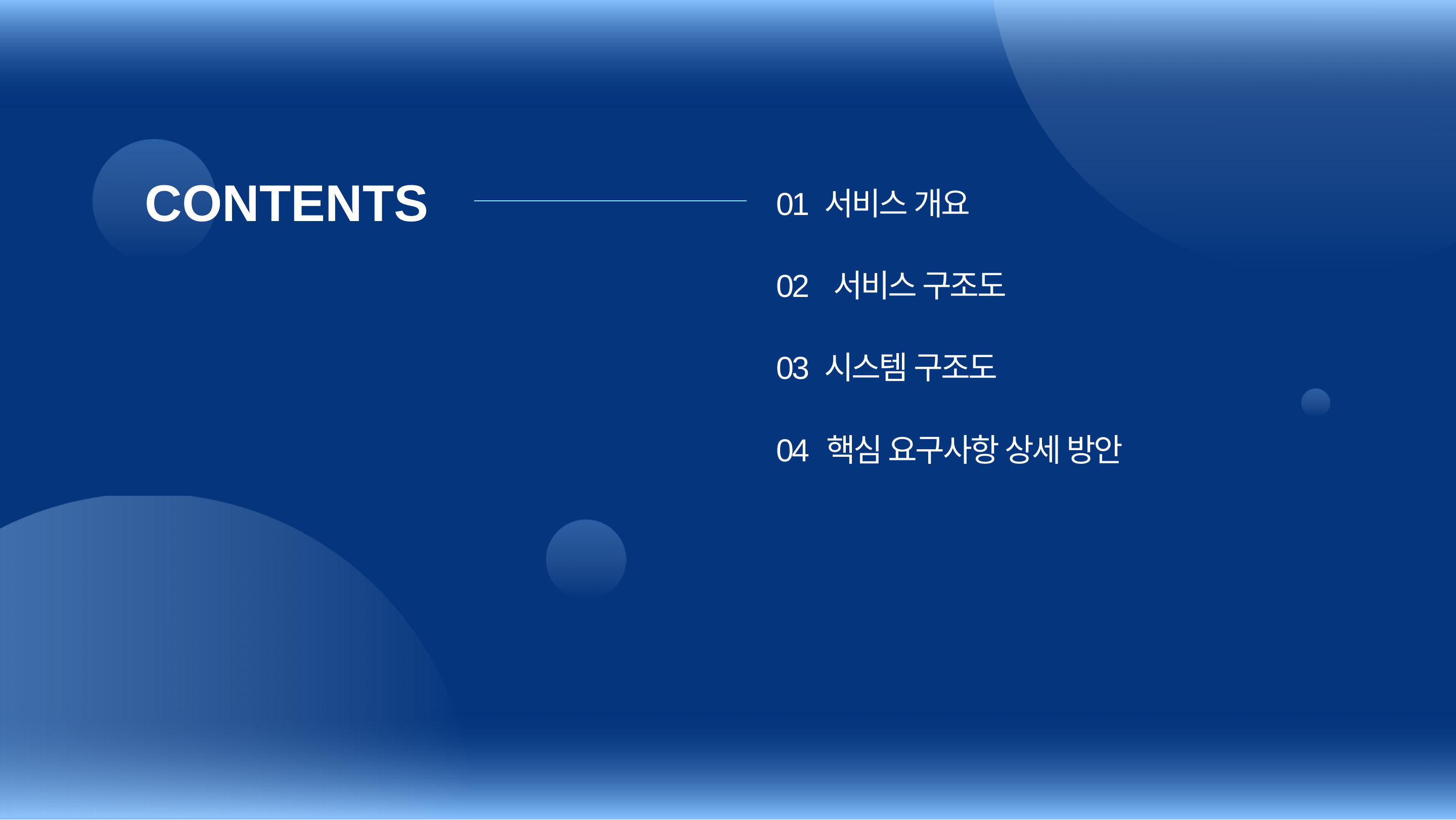

CONTENTS
01 서비스 개요
02  서비스 구조도
03 시스템 구조도
04 핵심 요구사항 상세 방안